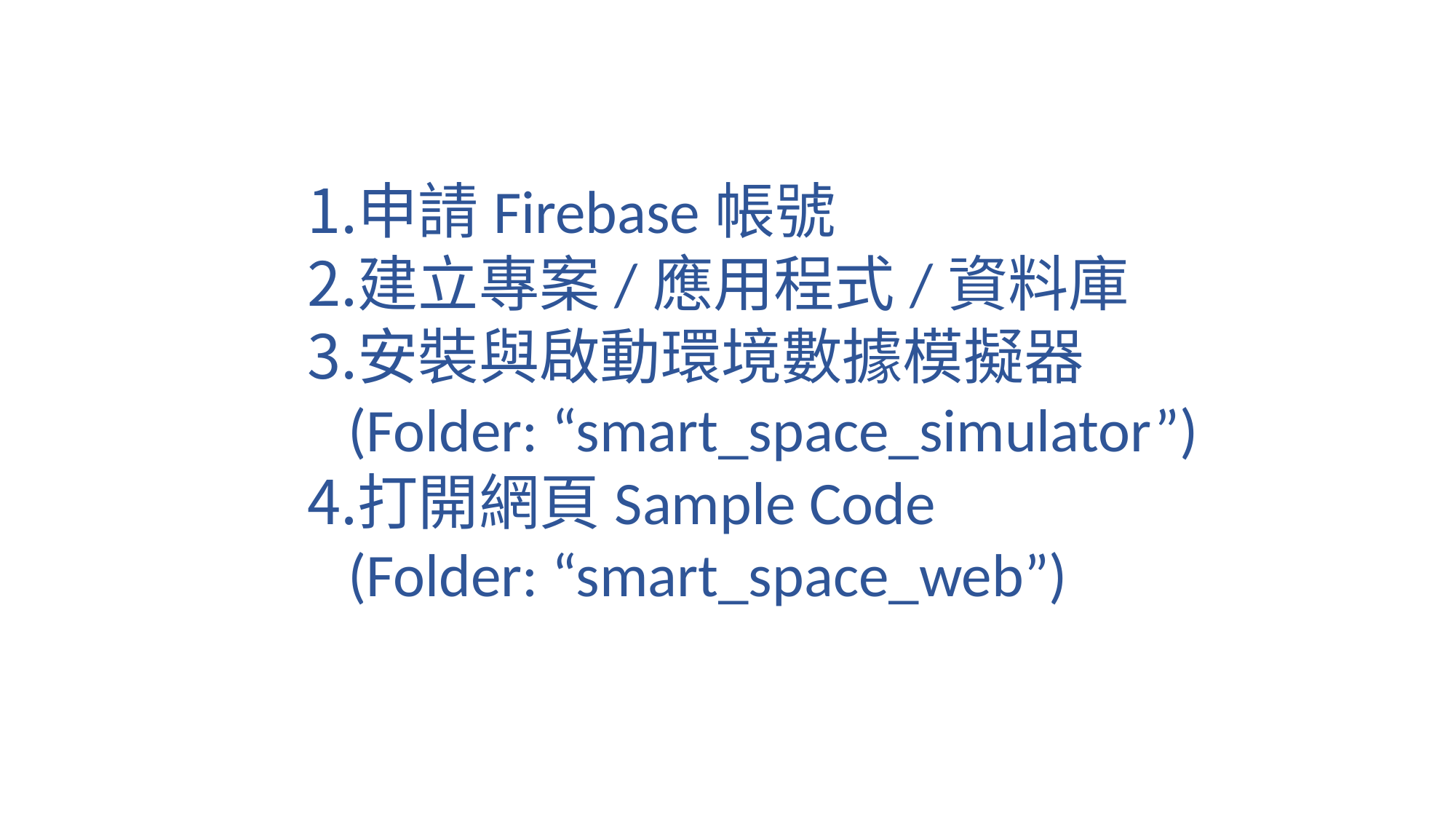

申請Firebase帳號
建立專案/應用程式/資料庫
安裝與啟動環境數據模擬器
(Folder: “smart_space_simulator”)
打開網頁Sample Code
(Folder: “smart_space_web”)